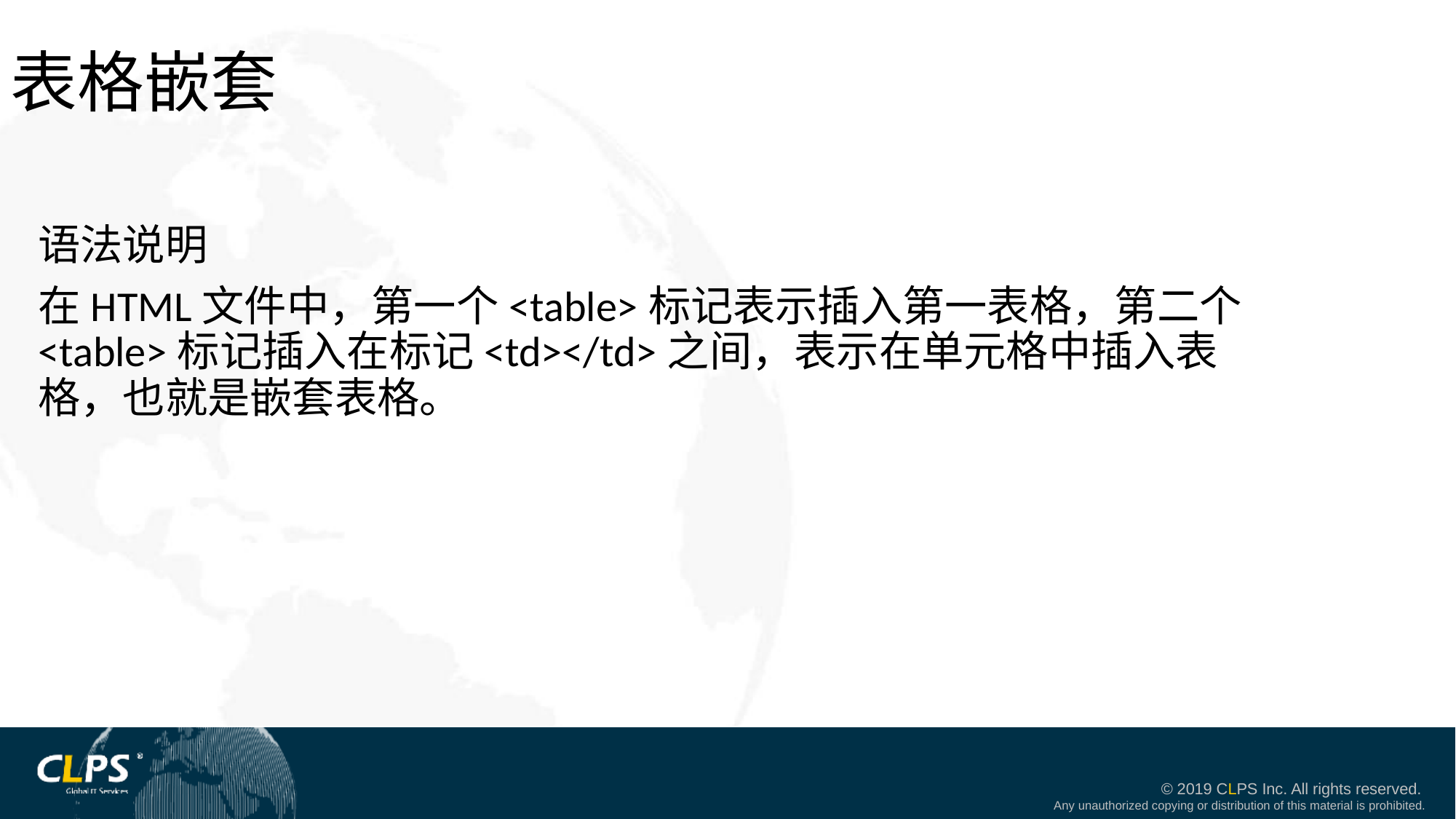

表格嵌套
语法说明
在HTML文件中，第一个<table>标记表示插入第一表格，第二个<table>标记插入在标记<td></td>之间，表示在单元格中插入表格，也就是嵌套表格。